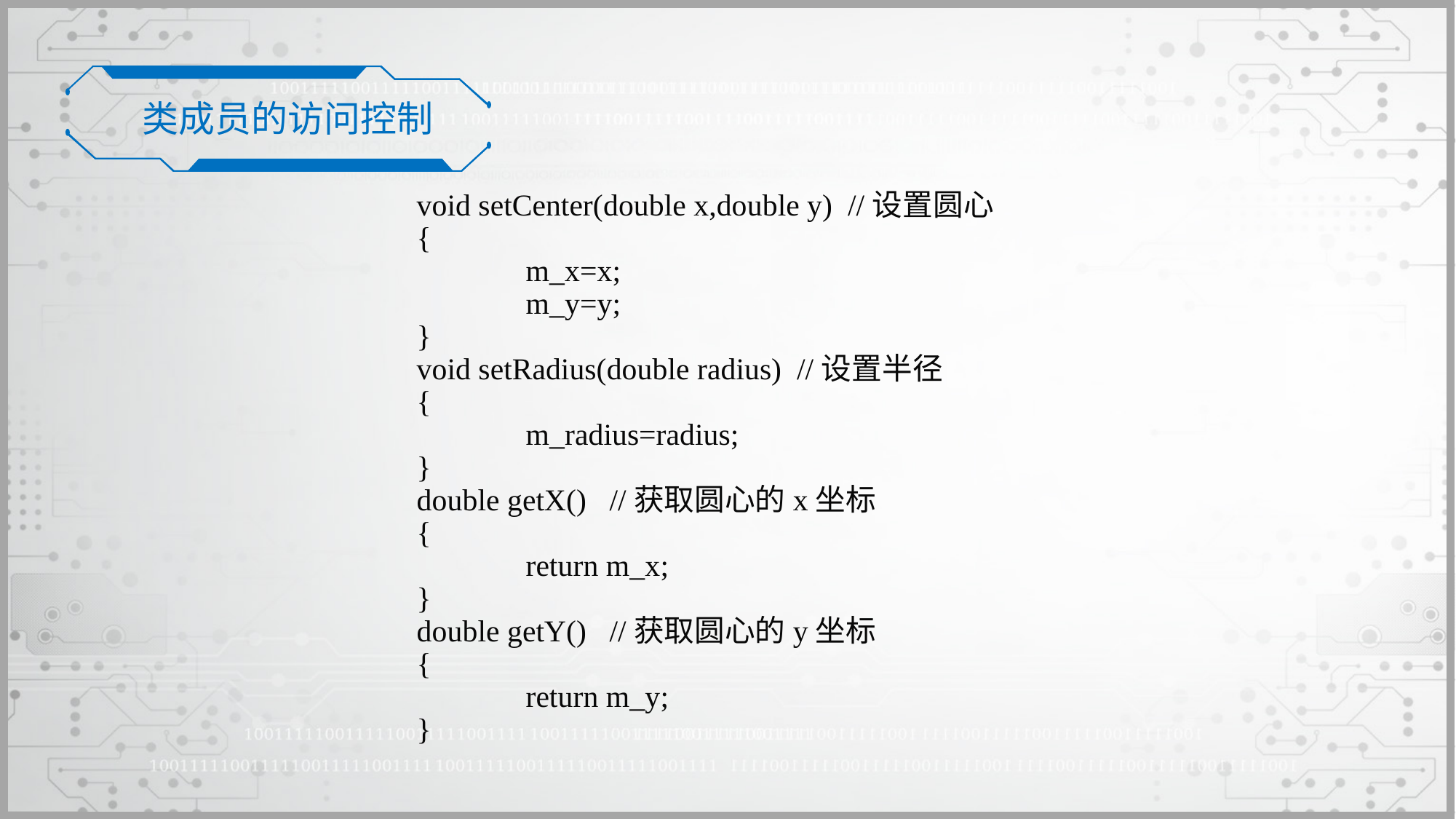

类成员的访问控制
void setCenter(double x,double y)  //设置圆心
{
	m_x=x;
	m_y=y;
}
void setRadius(double radius)  //设置半径
{
	m_radius=radius;
}
double getX()   //获取圆心的x坐标
{
	return m_x;
}
double getY()   //获取圆心的y坐标
{
	return m_y;
}